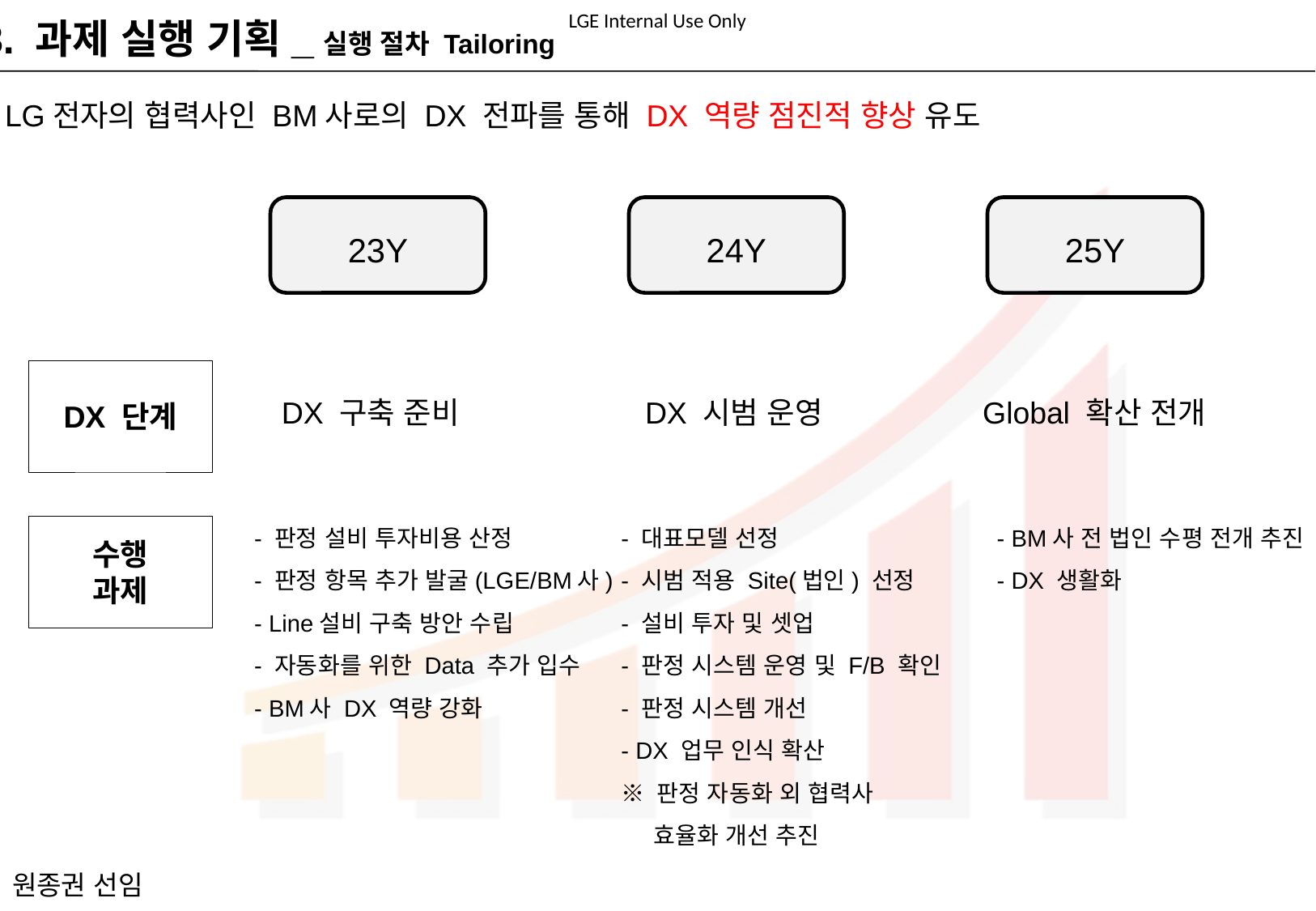

3. 과제 실행 기획_실행 절차 Tailoring
LG전자의 협력사인 BM사로의 DX 전파를 통해 DX 역량 점진적 향상 유도

23Y
24Y
25Y
DX 단계
DX 구축 준비
DX 시범 운영
Global 확산 전개
- 판정 설비 투자비용 산정
- 판정 항목 추가 발굴(LGE/BM사)
- Line설비 구축 방안 수립
- 자동화를 위한 Data 추가 입수
- BM사 DX 역량 강화
- 대표모델 선정
- 시범 적용 Site(법인) 선정
- 설비 투자 및 셋업
- 판정 시스템 운영 및 F/B 확인
- 판정 시스템 개선
- DX 업무 인식 확산
※ 판정 자동화 외 협력사
    효율화 개선 추진
- BM사 전 법인 수평 전개 추진
- DX 생활화
수행
과제
원종권 선임